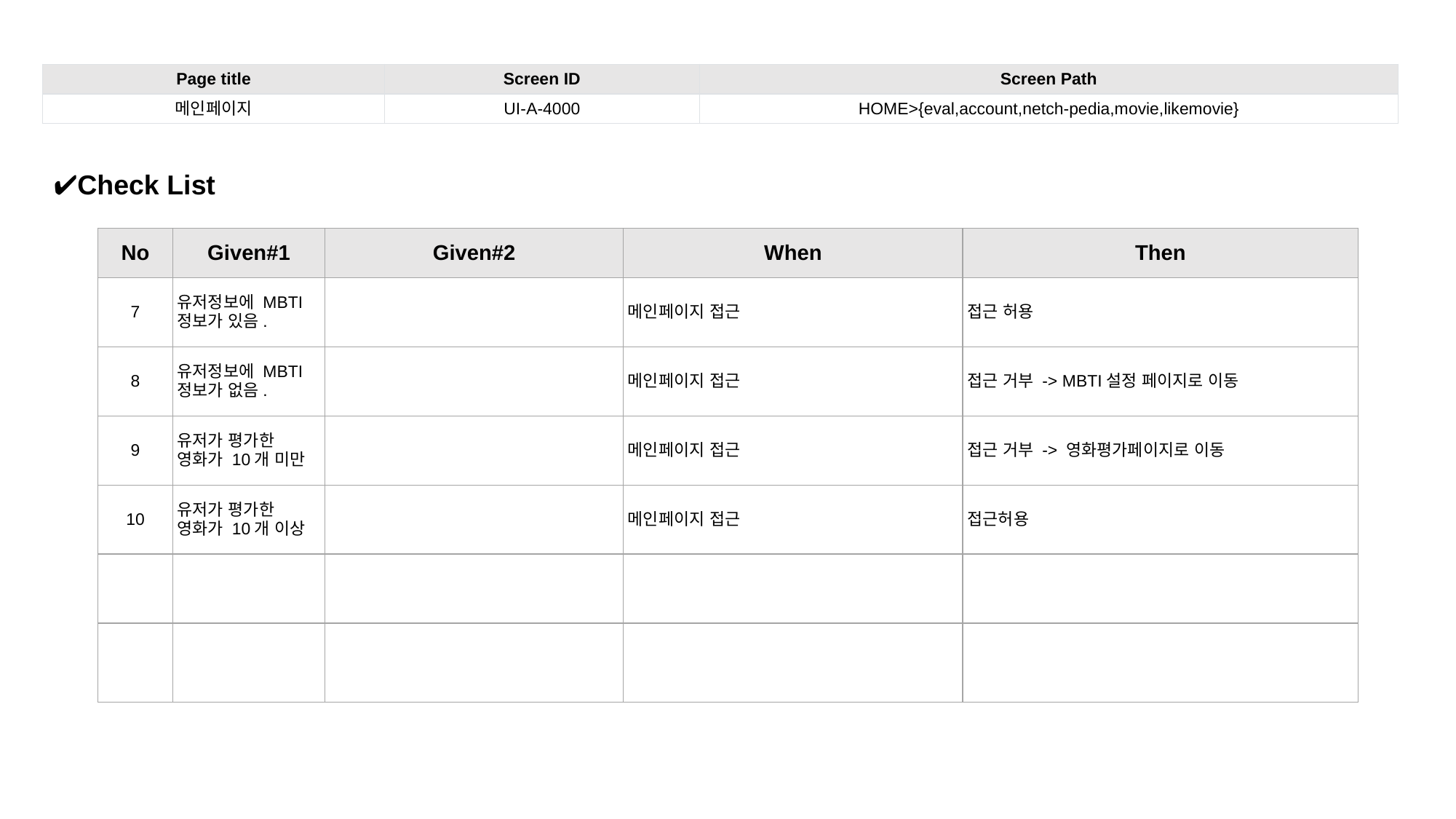

| Page title | Screen ID | Screen Path |
| --- | --- | --- |
| 메인페이지 | UI-A-4000 | HOME>{eval,account,netch-pedia,movie,likemovie} |
✔Check List
| No | Given#1 | Given#2 | When | Then |
| --- | --- | --- | --- | --- |
| 7 | 유저정보에 MBTI정보가 있음. |  | 메인페이지 접근 | 접근 허용 |
| 8 | 유저정보에 MBTI정보가 없음. |  | 메인페이지 접근 | 접근 거부 -> MBTI설정 페이지로 이동 |
| 9 | 유저가 평가한 영화가 10개 미만 |  | 메인페이지 접근 | 접근 거부 -> 영화평가페이지로 이동 |
| 10 | 유저가 평가한 영화가 10개 이상 |  | 메인페이지 접근 | 접근허용 |
|  |  |  |  |  |
|  |  |  |  |  |